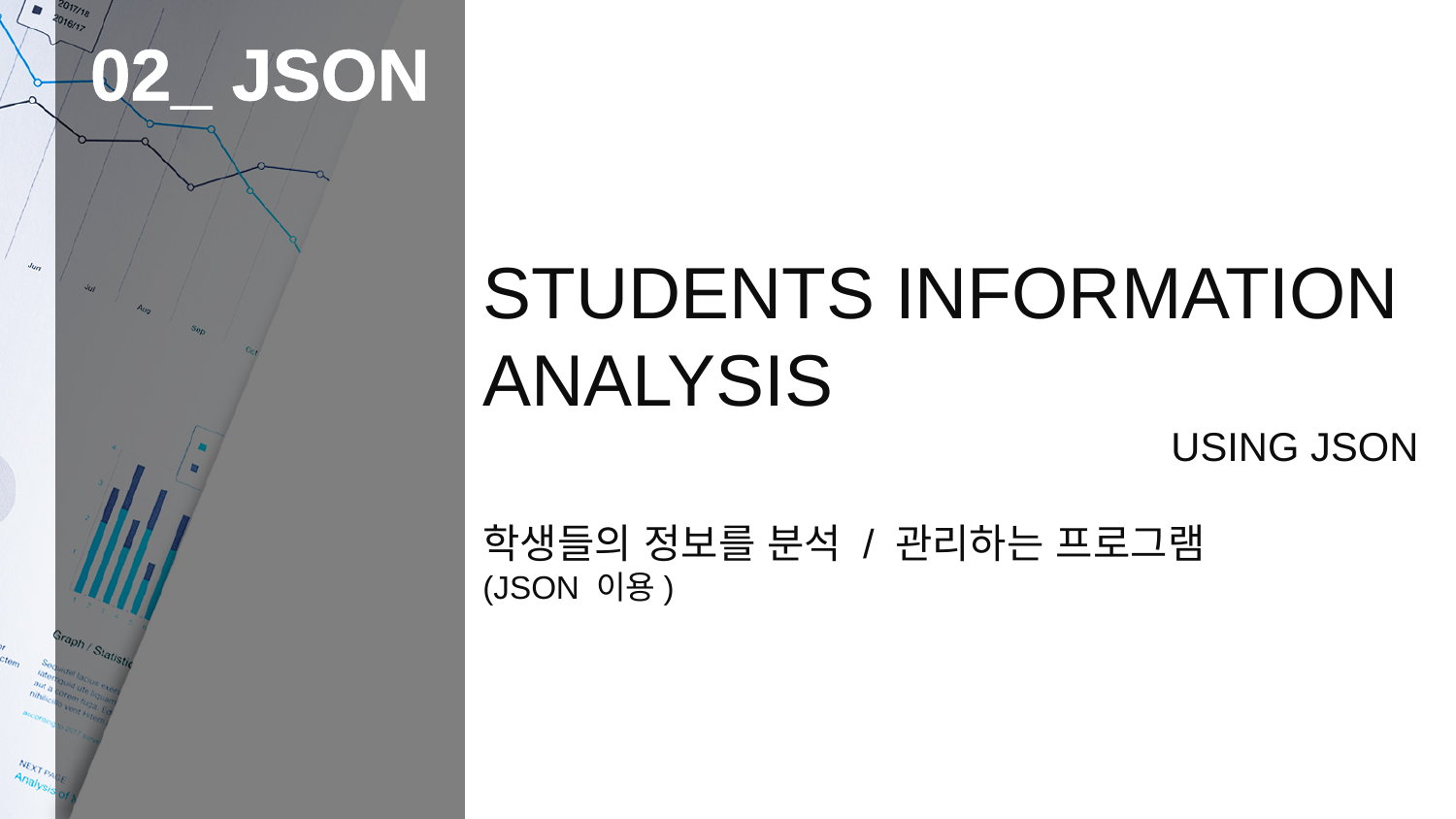

02_ JSON
STUDENTS INFORMATION
ANALYSIS
USING JSON

학생들의 정보를 분석 / 관리하는 프로그램
(JSON 이용)